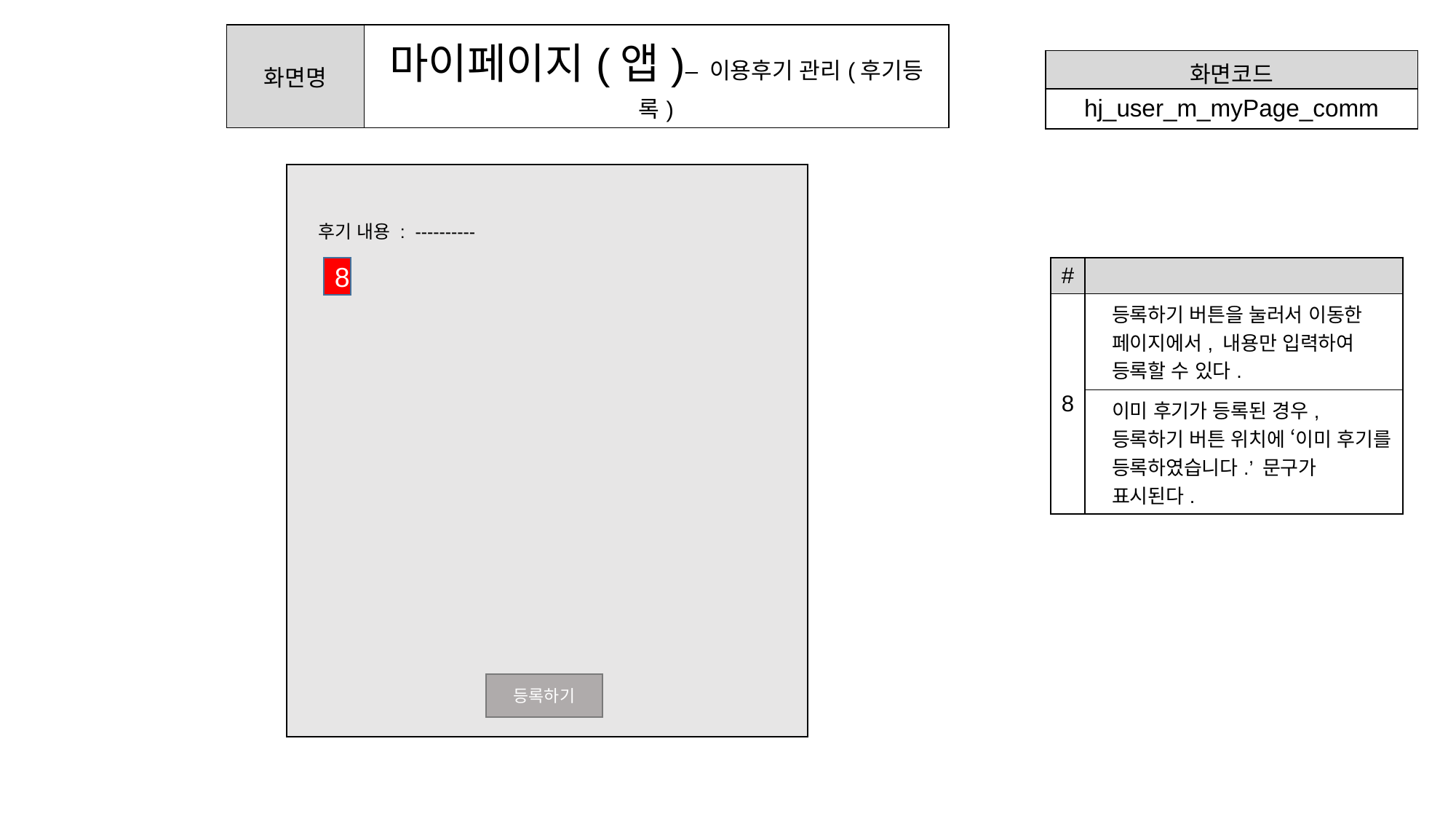

| 화면명 | 마이페이지(앱)– 이용후기 관리(후기등록) |
| --- | --- |
| 화면코드 |
| --- |
| hj\_user\_m\_myPage\_comm |

1
후기 내용 :  ----------
8
등록하기
| # |  |
| --- | --- |
| 8 | 등록하기 버튼을 눌러서 이동한 페이지에서, 내용만 입력하여 등록할 수 있다. |
|  | 이미 후기가 등록된 경우, 등록하기 버튼 위치에 ‘이미 후기를 등록하였습니다.’ 문구가 표시된다. |